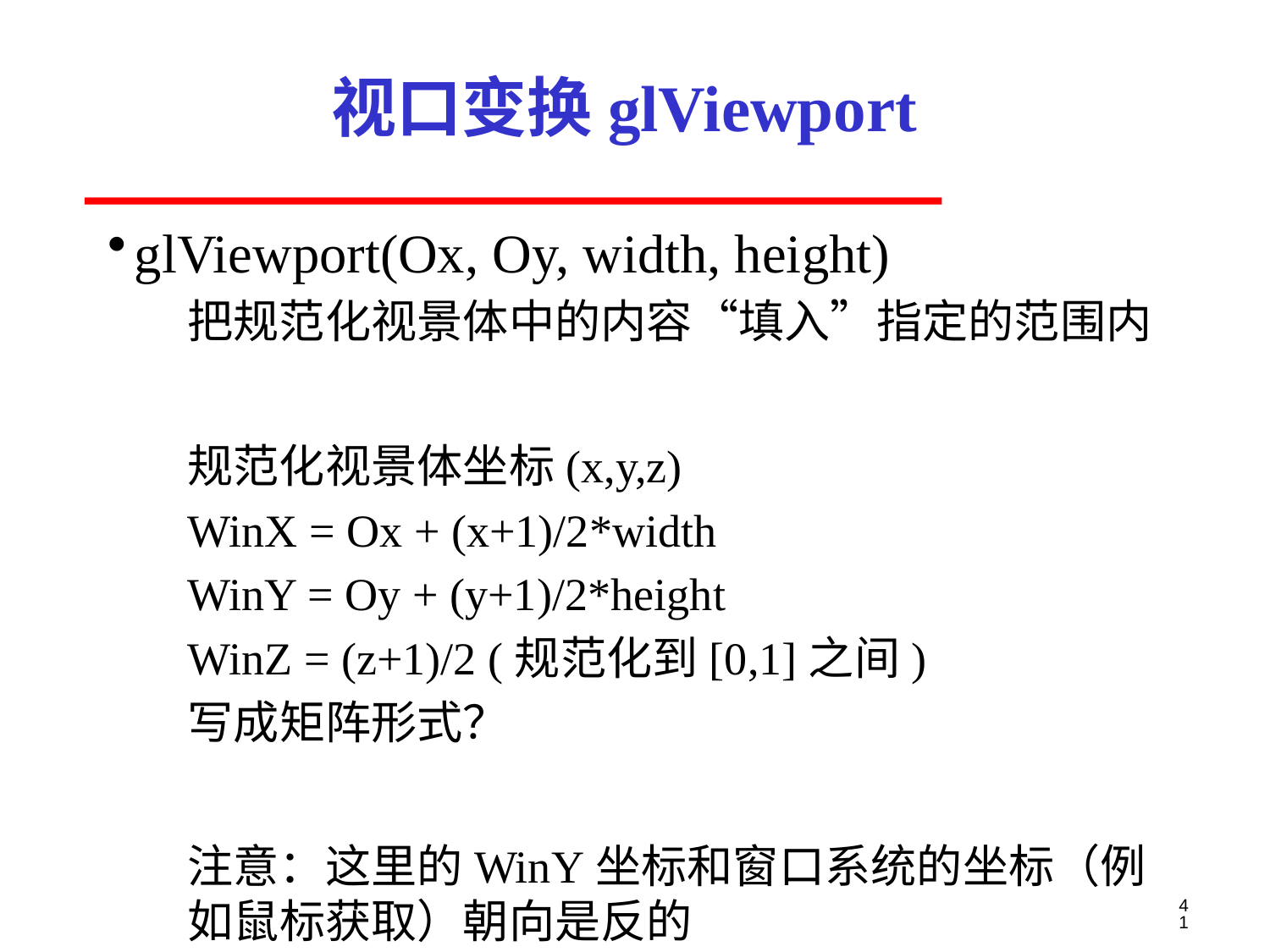

# 视口变换glViewport
glViewport(Ox, Oy, width, height)
把规范化视景体中的内容“填入”指定的范围内

规范化视景体坐标(x,y,z)
WinX = Ox + (x+1)/2*width
WinY = Oy + (y+1)/2*height
WinZ = (z+1)/2 (规范化到[0,1]之间)
写成矩阵形式？

注意：这里的WinY坐标和窗口系统的坐标（例如鼠标获取）朝向是反的
41